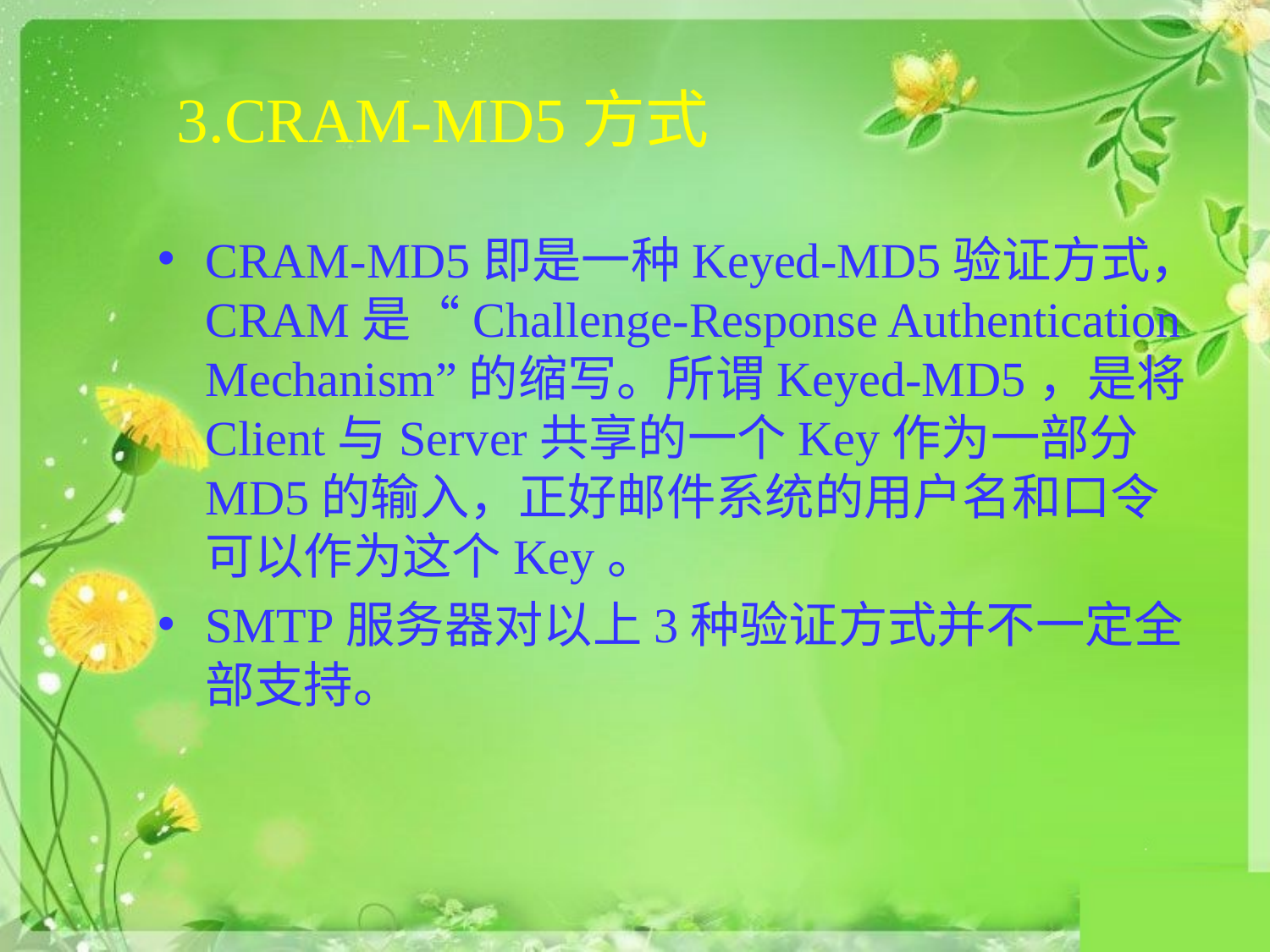

# 3.CRAM-MD5方式
CRAM-MD5即是一种Keyed-MD5验证方式，CRAM是“Challenge-Response Authentication Mechanism”的缩写。所谓Keyed-MD5，是将Client与Server共享的一个Key作为一部分MD5的输入，正好邮件系统的用户名和口令可以作为这个Key。
SMTP服务器对以上3种验证方式并不一定全部支持。